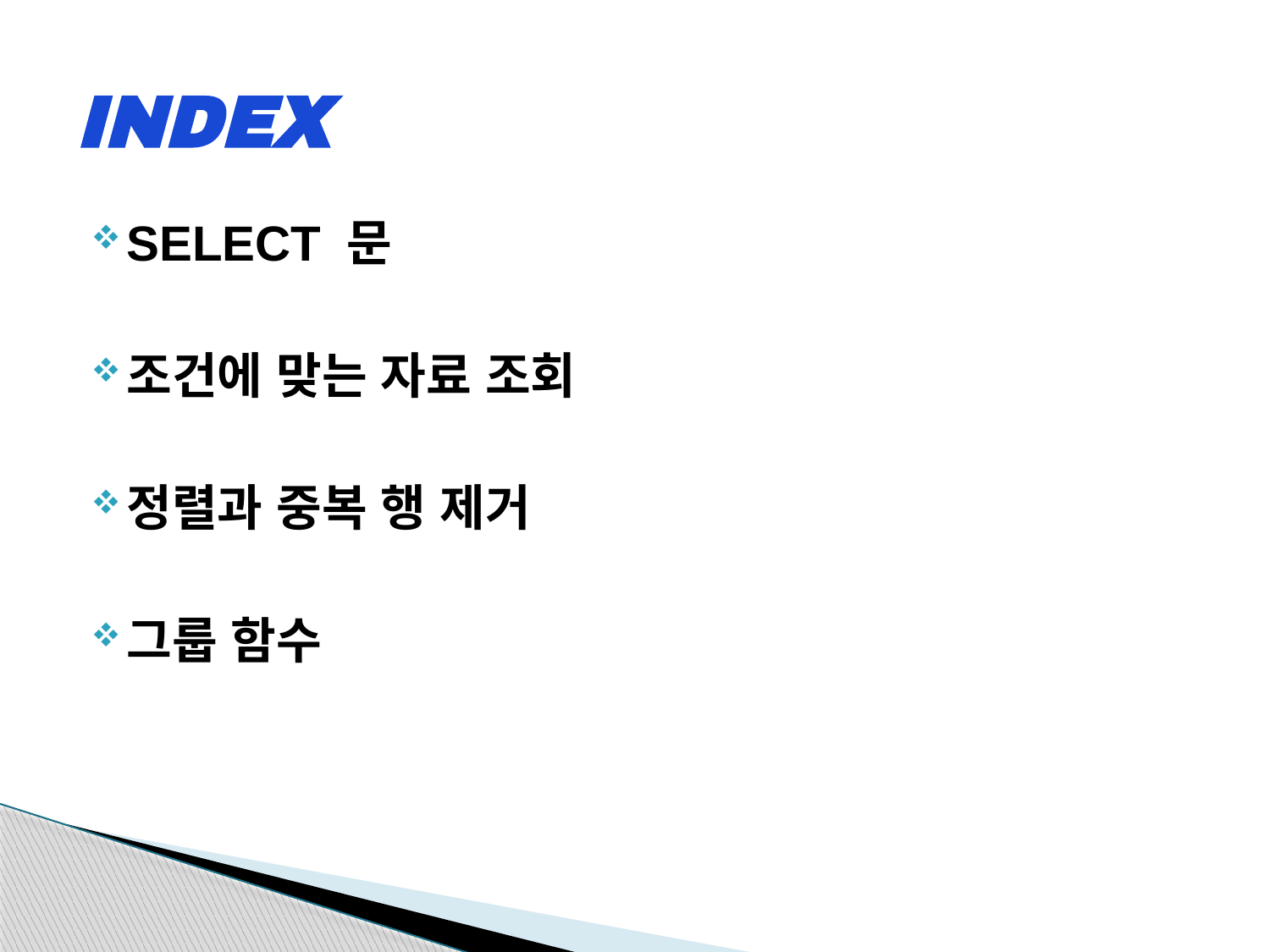

# INDEX
SELECT 문

조건에 맞는 자료 조회

정렬과 중복 행 제거

그룹 함수